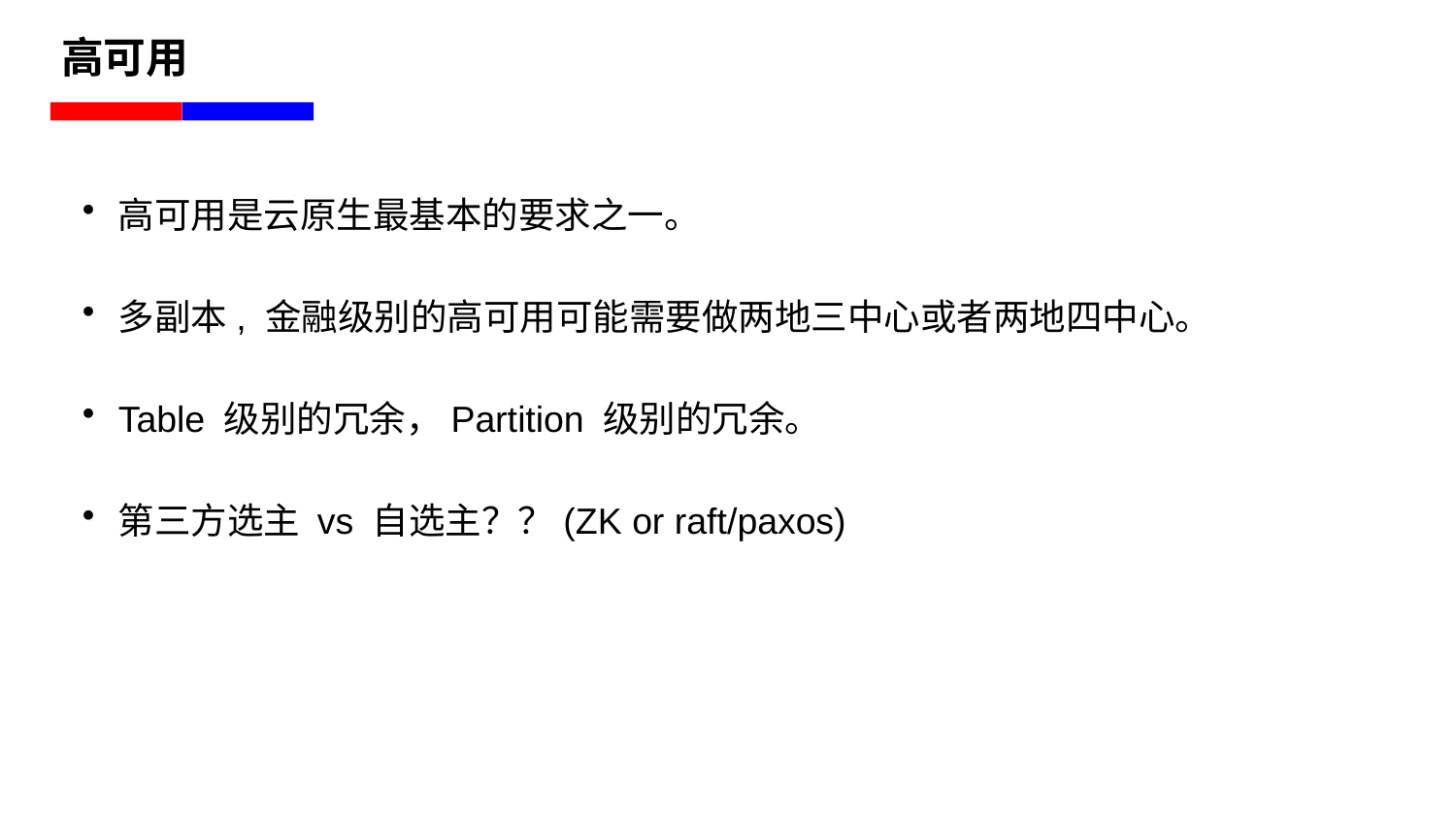

# 高可用
高可用是云原生最基本的要求之一。

多副本, 金融级别的高可用可能需要做两地三中心或者两地四中心。

Table 级别的冗余，Partition 级别的冗余。

第三方选主 vs 自选主？？(ZK or raft/paxos)